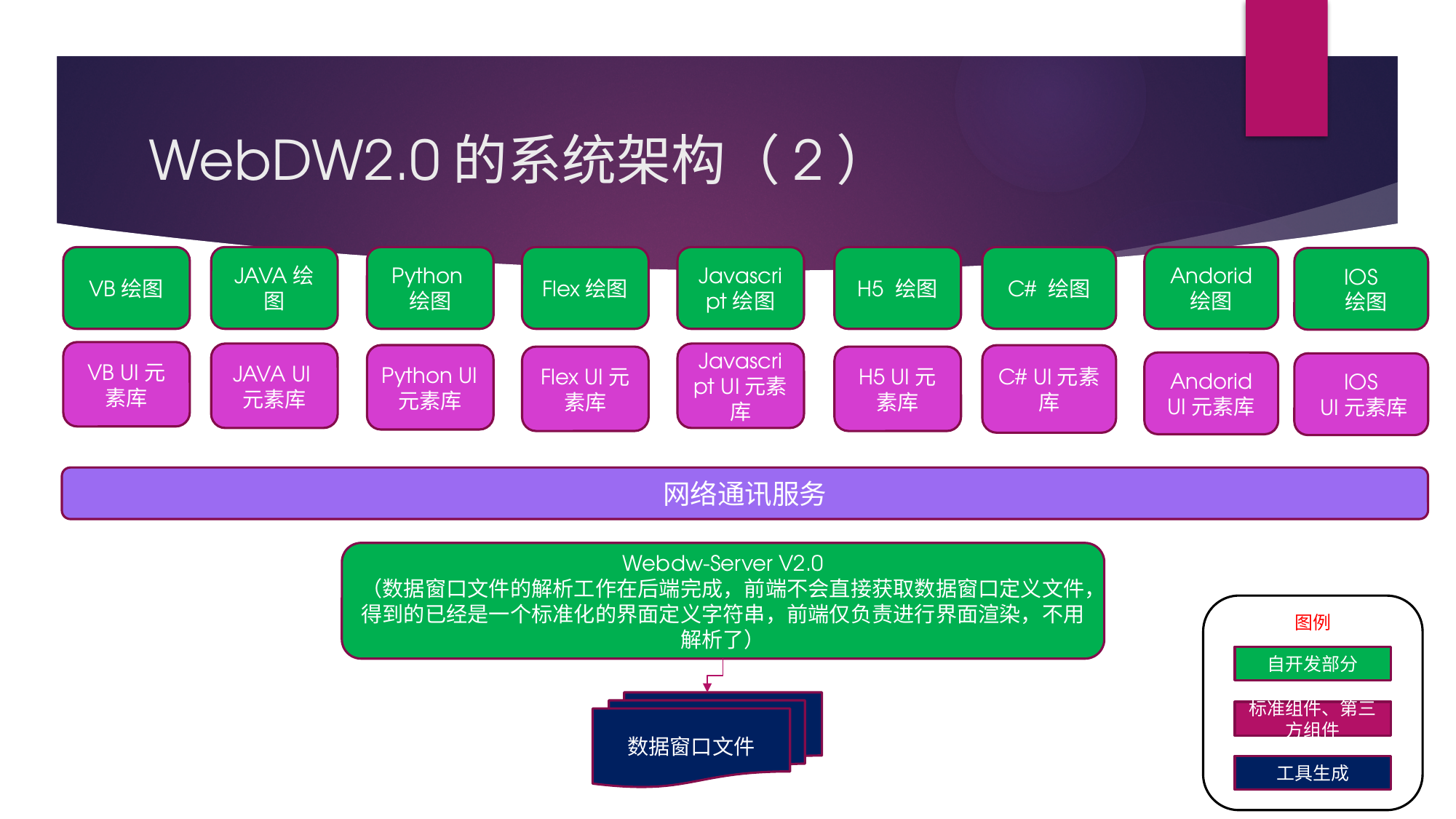

# WebDW2.0的系统架构（2）
VB绘图
JAVA绘图
Python绘图
Flex绘图
Javascript绘图
H5 绘图
C# 绘图
Andorid 绘图
IOS
 绘图
VB UI元素库
JAVA UI元素库
Javascript UI元素库
Python UI元素库
C# UI元素库
Flex UI元素库
H5 UI元素库
Andorid UI元素库
IOS
 UI元素库
网络通讯服务
Webdw-Server V2.0
（数据窗口文件的解析工作在后端完成，前端不会直接获取数据窗口定义文件，得到的已经是一个标准化的界面定义字符串，前端仅负责进行界面渲染，不用解析了）
图例
自开发部分
数据窗口文件
标准组件、第三方组件
工具生成